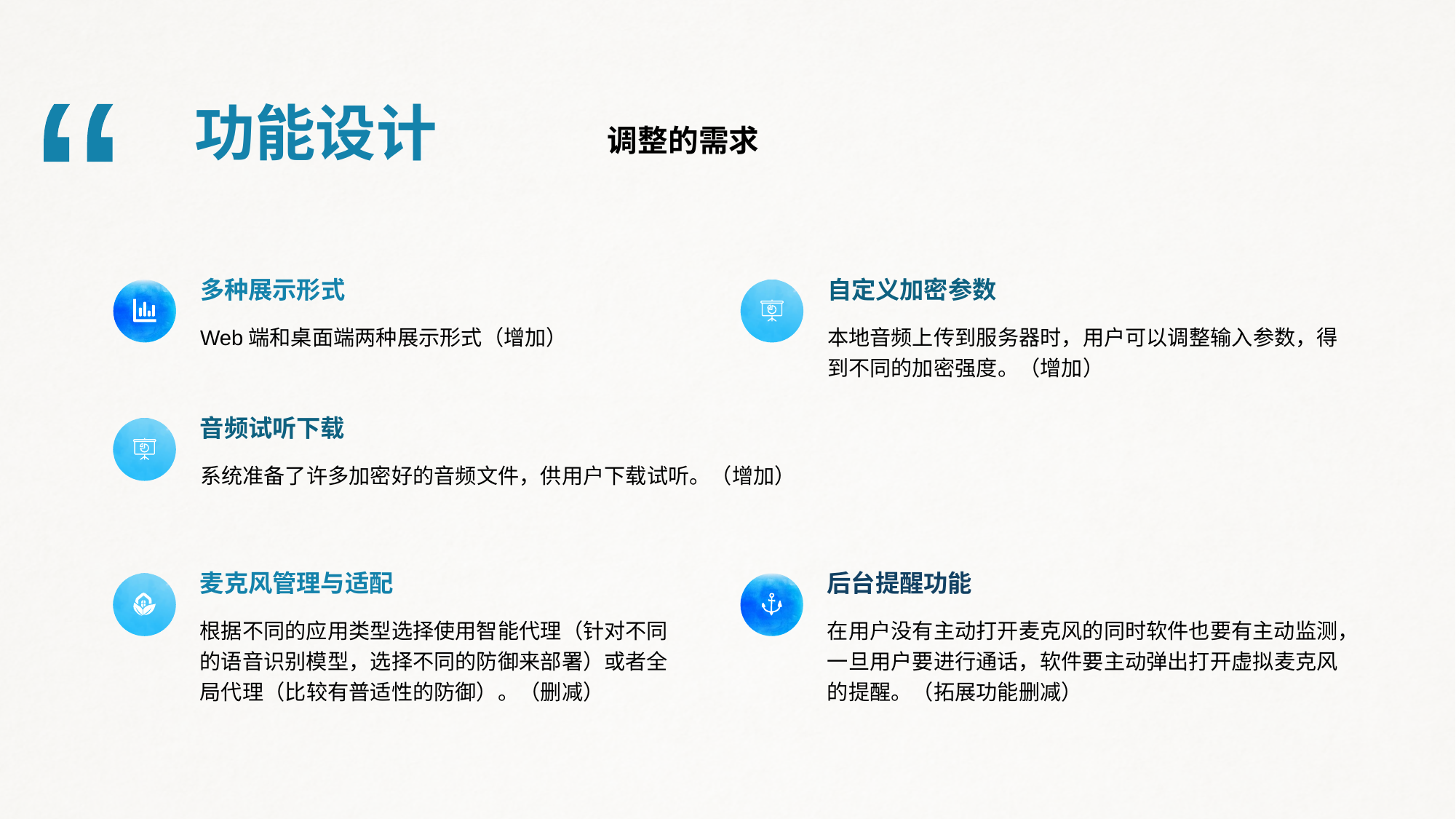

功能设计
“
调整的需求
多种展示形式

Web端和桌面端两种展示形式（增加）
自定义加密参数

本地音频上传到服务器时，用户可以调整输入参数，得到不同的加密强度。（增加）
音频试听下载

系统准备了许多加密好的音频文件，供用户下载试听。（增加）
麦克风管理与适配

根据不同的应用类型选择使用智能代理（针对不同的语音识别模型，选择不同的防御来部署）或者全局代理（比较有普适性的防御）。（删减）
后台提醒功能

在用户没有主动打开麦克风的同时软件也要有主动监测，一旦用户要进行通话，软件要主动弹出打开虚拟麦克风的提醒。（拓展功能删减）